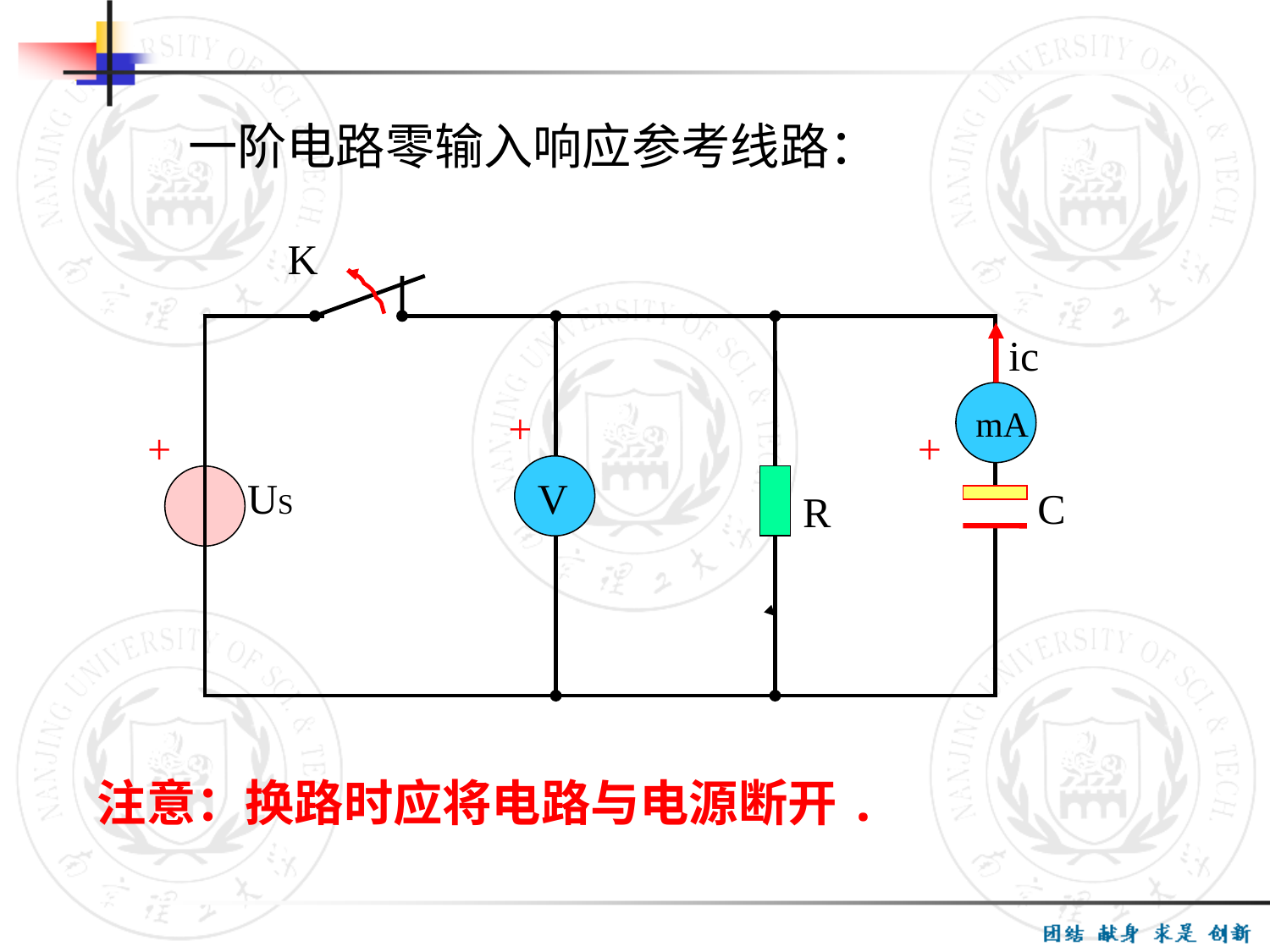

一阶电路零输入响应参考线路：
K

ic

mA
+
+
+

US
V

C
R

注意：换路时应将电路与电源断开.